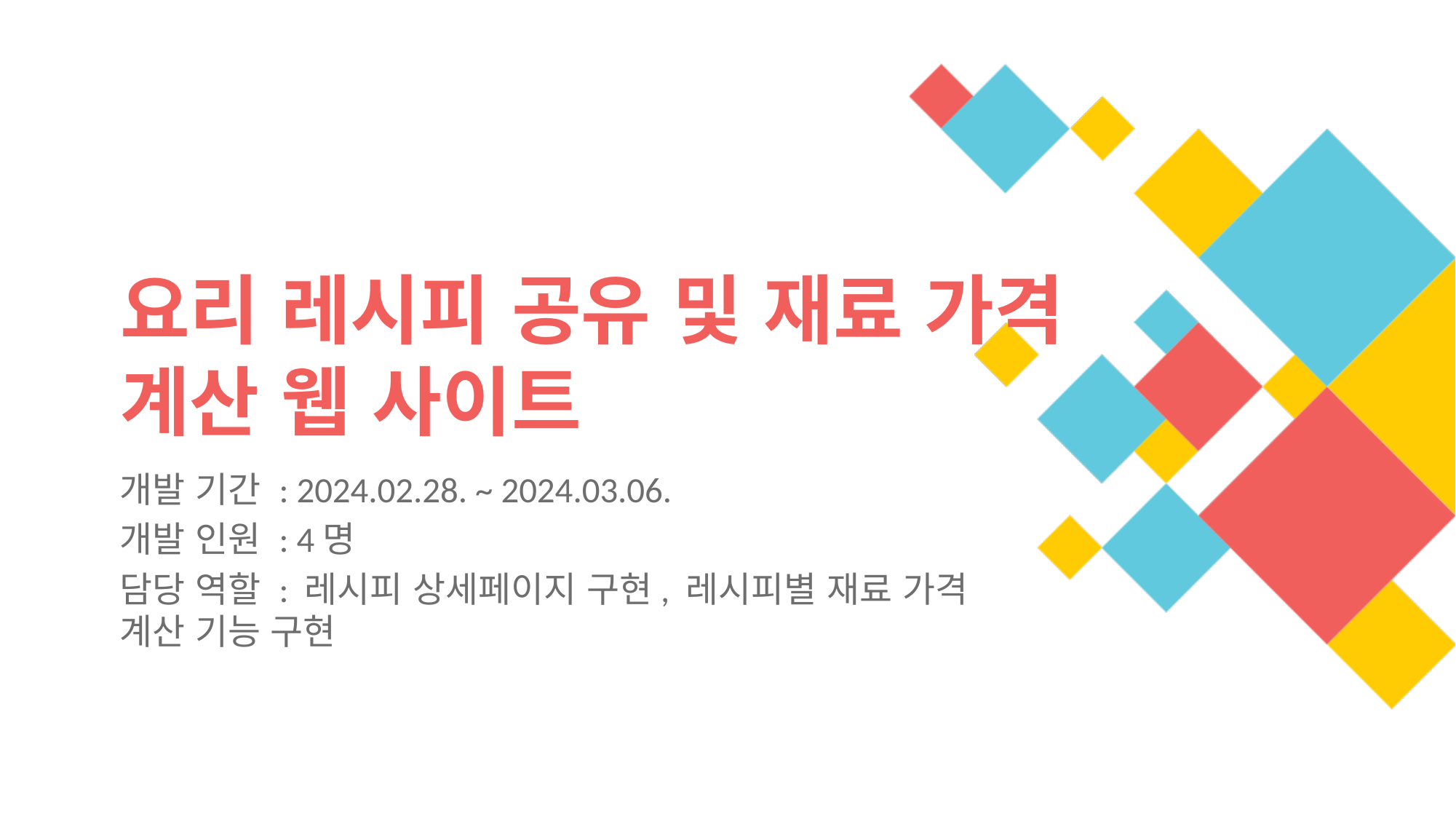

# 요리 레시피 공유 및 재료 가격 계산 웹 사이트
개발 기간 : 2024.02.28. ~ 2024.03.06.
개발 인원 : 4명
담당 역할 : 레시피 상세페이지 구현, 레시피별 재료 가격 계산 기능 구현